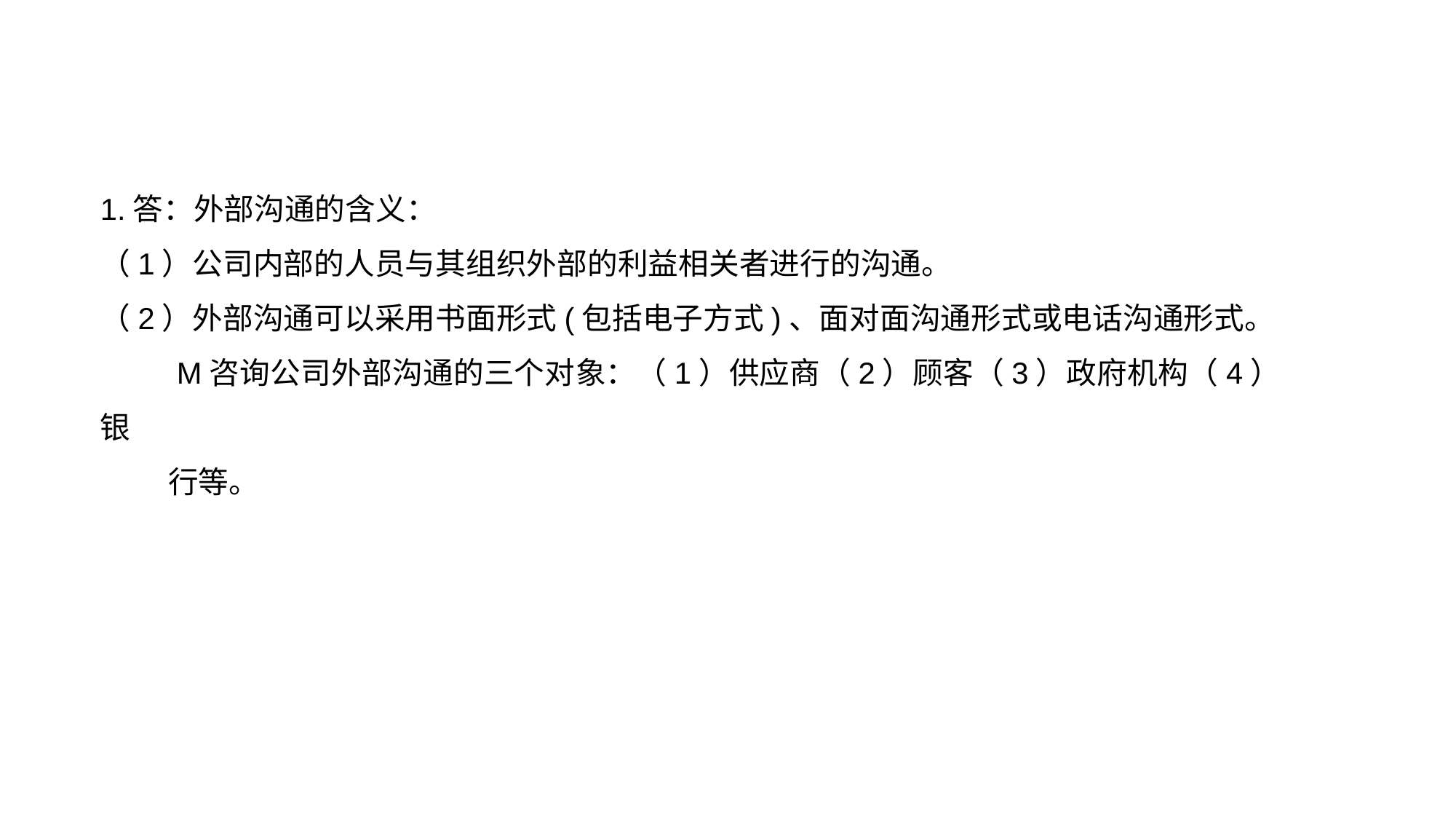

1.答：外部沟通的含义：
（1）公司内部的人员与其组织外部的利益相关者进行的沟通。
（2）外部沟通可以采用书面形式(包括电子方式)、面对面沟通形式或电话沟通形式。
         M咨询公司外部沟通的三个对象：（1）供应商（2）顾客（3）政府机构（4）银
         行等。